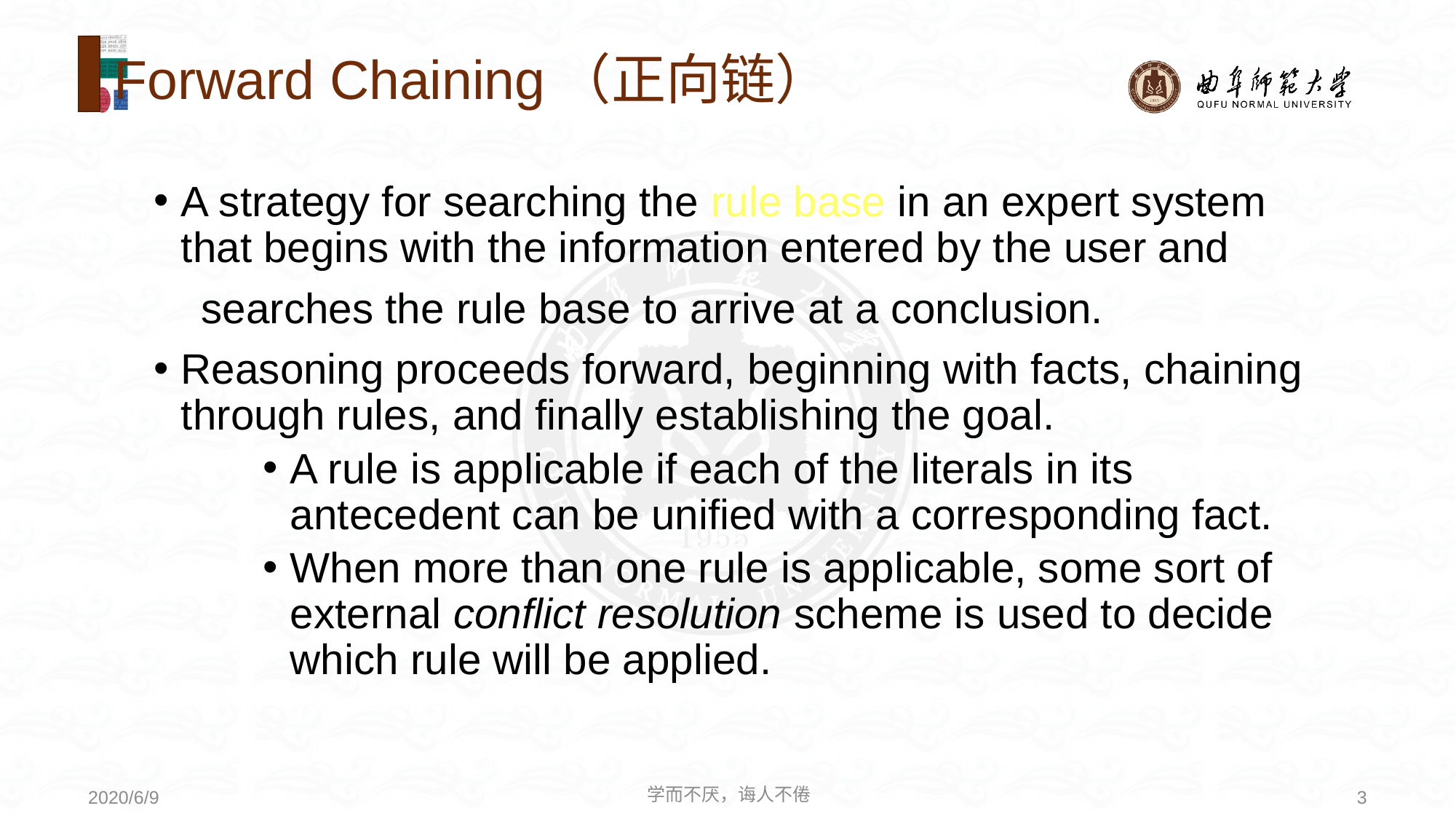

# Forward Chaining（正向链）
A strategy for searching the rule base in an expert system that begins with the information entered by the user and
    searches the rule base to arrive at a conclusion.
Reasoning proceeds forward, beginning with facts, chaining through rules, and finally establishing the goal.
A rule is applicable if each of the literals in its antecedent can be unified with a corresponding fact.
When more than one rule is applicable, some sort of external conflict resolution scheme is used to decide which rule will be applied.

学而不厌，诲人不倦
3
2020/6/9